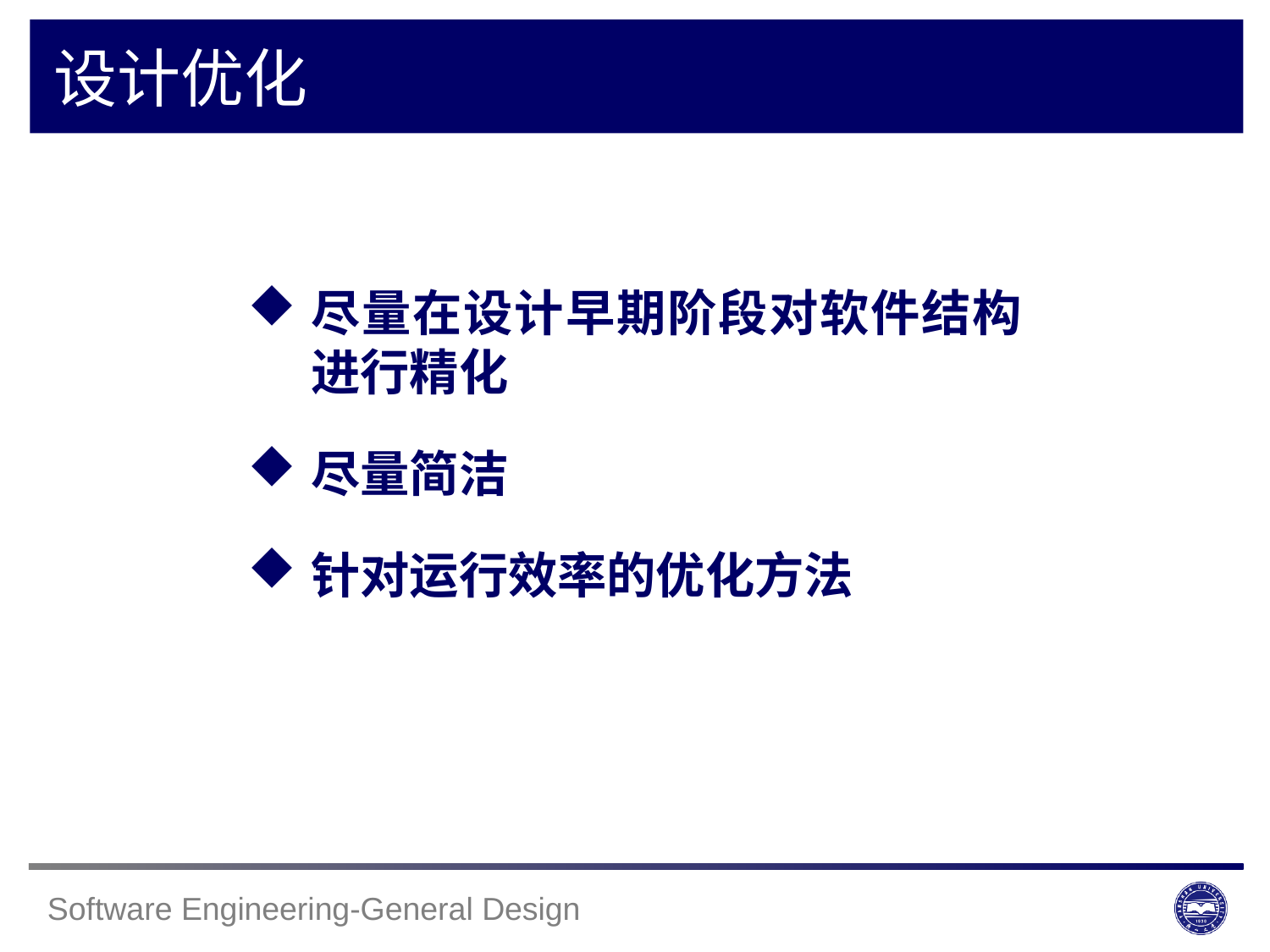

设计优化
尽量在设计早期阶段对软件结构进行精化
尽量简洁
针对运行效率的优化方法